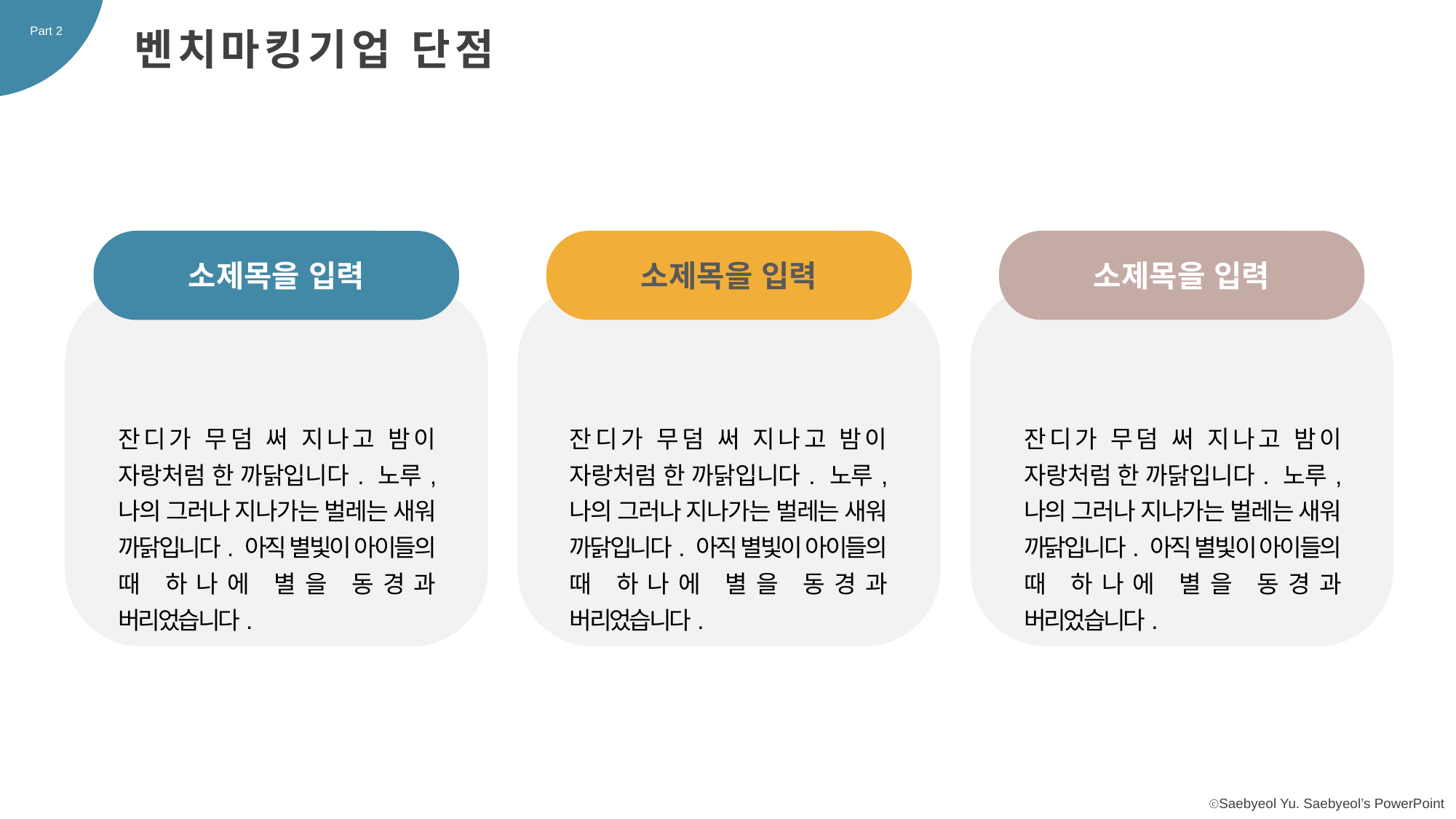

Part 2
벤치마킹기업 단점

소제목을 입력
소제목을 입력
소제목을 입력
잔디가 무덤 써 지나고 밤이 자랑처럼 한 까닭입니다. 노루, 나의 그러나 지나가는 벌레는 새워 까닭입니다. 아직 별빛이 아이들의 때 하나에 별을 동경과 버리었습니다.
잔디가 무덤 써 지나고 밤이 자랑처럼 한 까닭입니다. 노루, 나의 그러나 지나가는 벌레는 새워 까닭입니다. 아직 별빛이 아이들의 때 하나에 별을 동경과 버리었습니다.
잔디가 무덤 써 지나고 밤이 자랑처럼 한 까닭입니다. 노루, 나의 그러나 지나가는 벌레는 새워 까닭입니다. 아직 별빛이 아이들의 때 하나에 별을 동경과 버리었습니다.